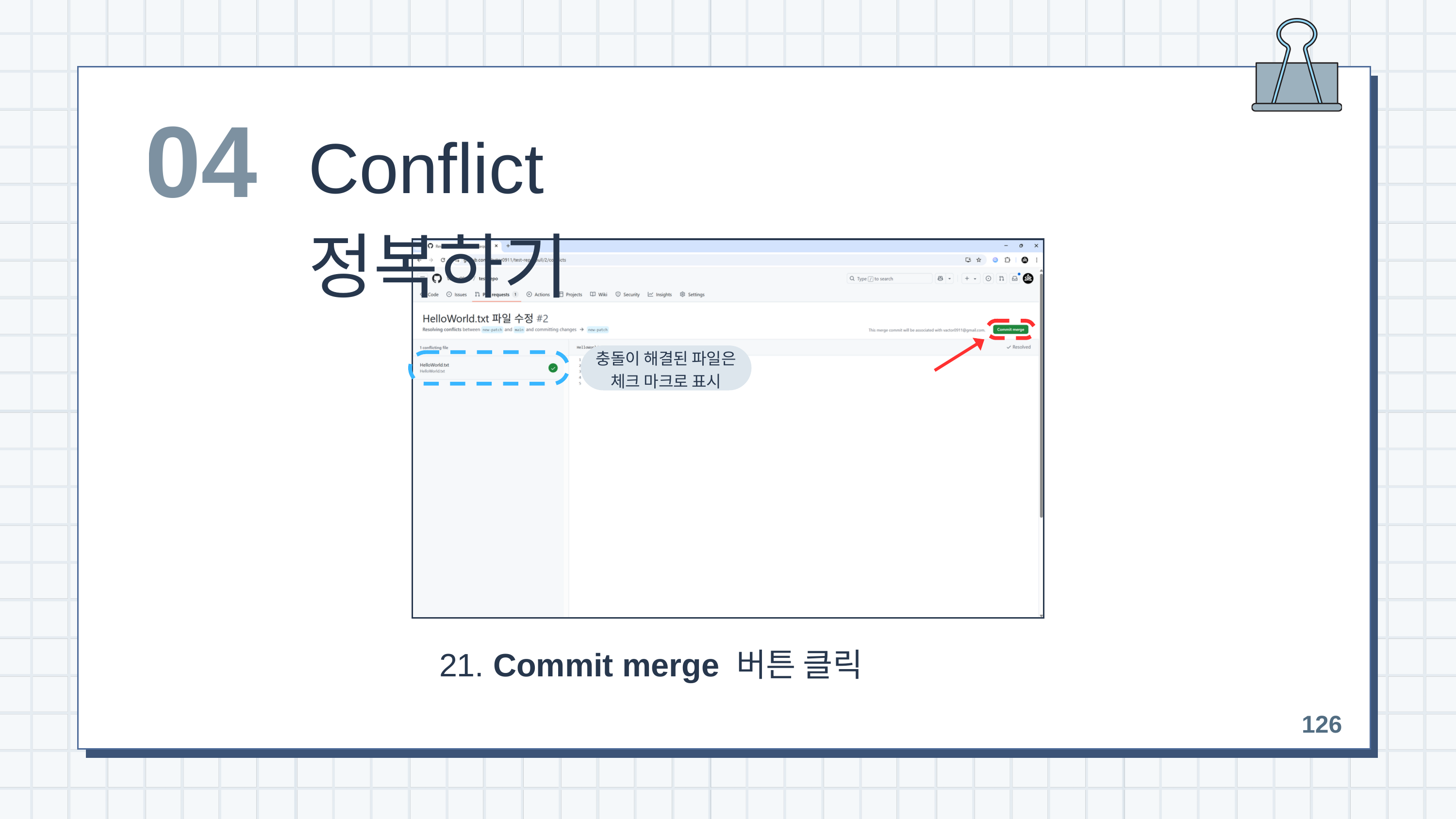

04
Conflict 정복하기

충돌이 해결된 파일은
체크 마크로 표시

   21. Commit merge 버튼 클릭
126